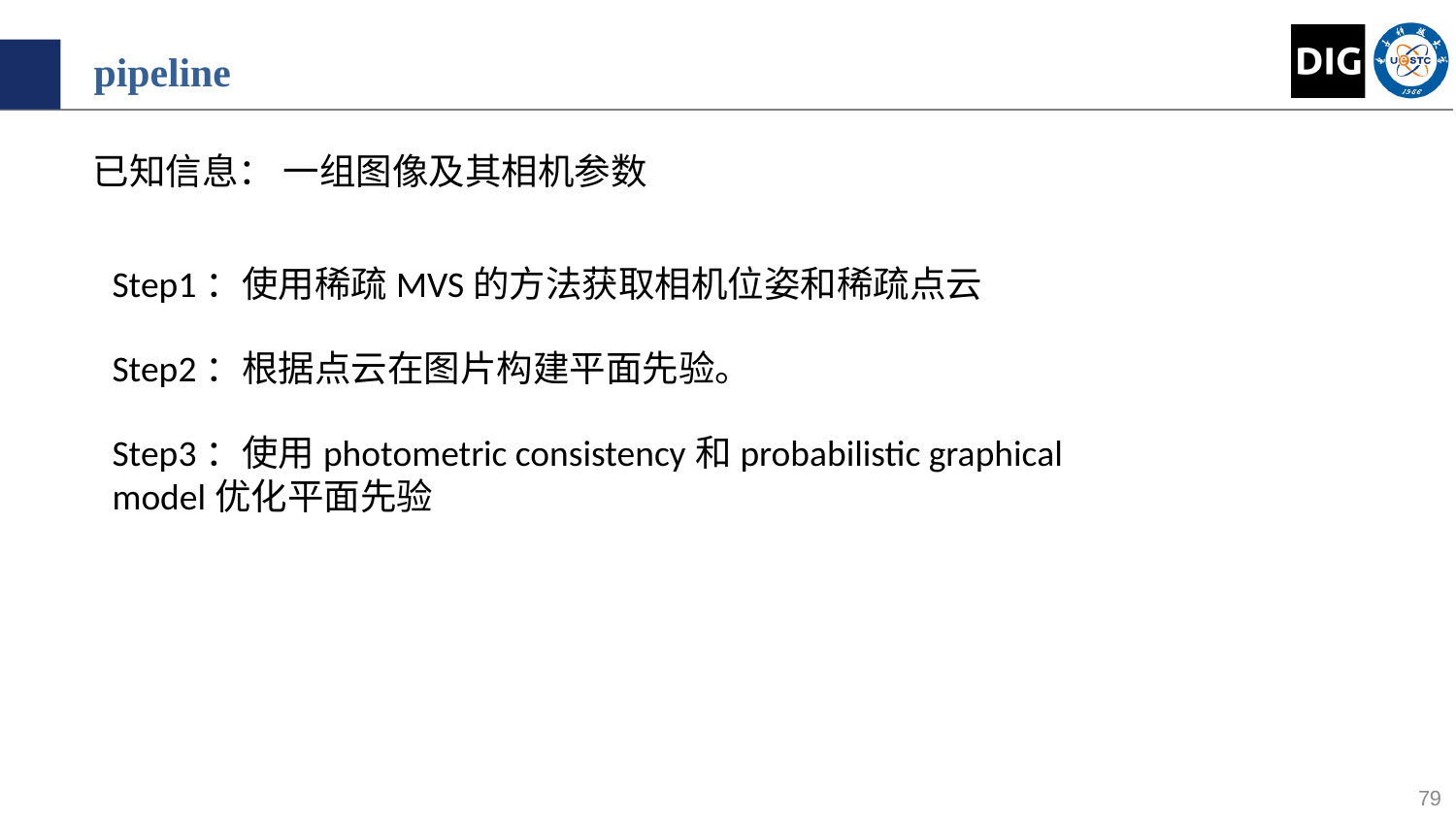

pipeline
已知信息： 一组图像及其相机参数
Step1：使用稀疏MVS的方法获取相机位姿和稀疏点云
Step2：根据点云在图片构建平面先验。
Step3：使用photometric consistency和probabilistic graphical model优化平面先验
79